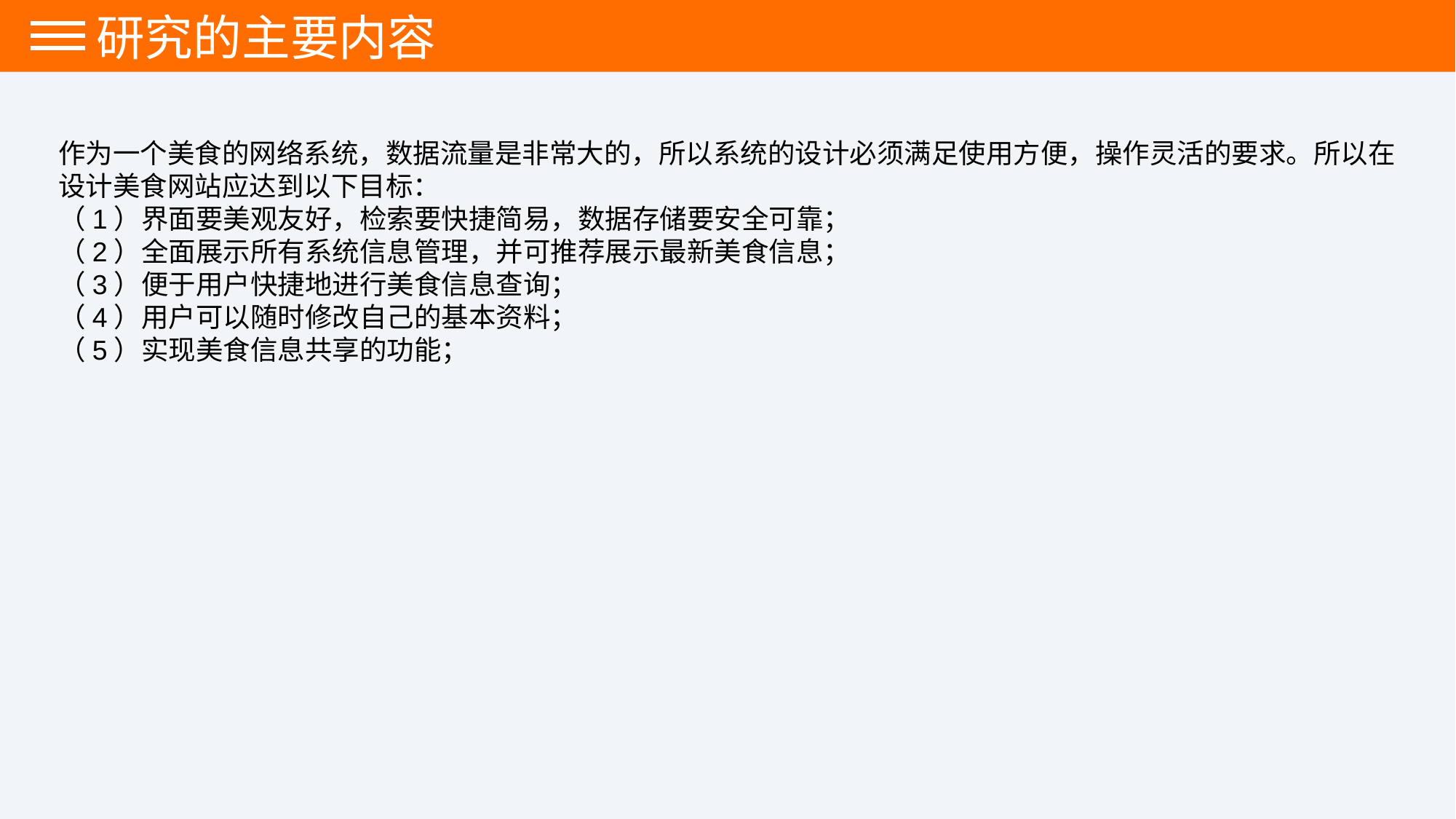

研究的主要内容
作为一个美食的网络系统，数据流量是非常大的，所以系统的设计必须满足使用方便，操作灵活的要求。所以在设计美食网站应达到以下目标：
（1）界面要美观友好，检索要快捷简易，数据存储要安全可靠；
（2）全面展示所有系统信息管理，并可推荐展示最新美食信息；
（3）便于用户快捷地进行美食信息查询；
（4）用户可以随时修改自己的基本资料；
（5）实现美食信息共享的功能；